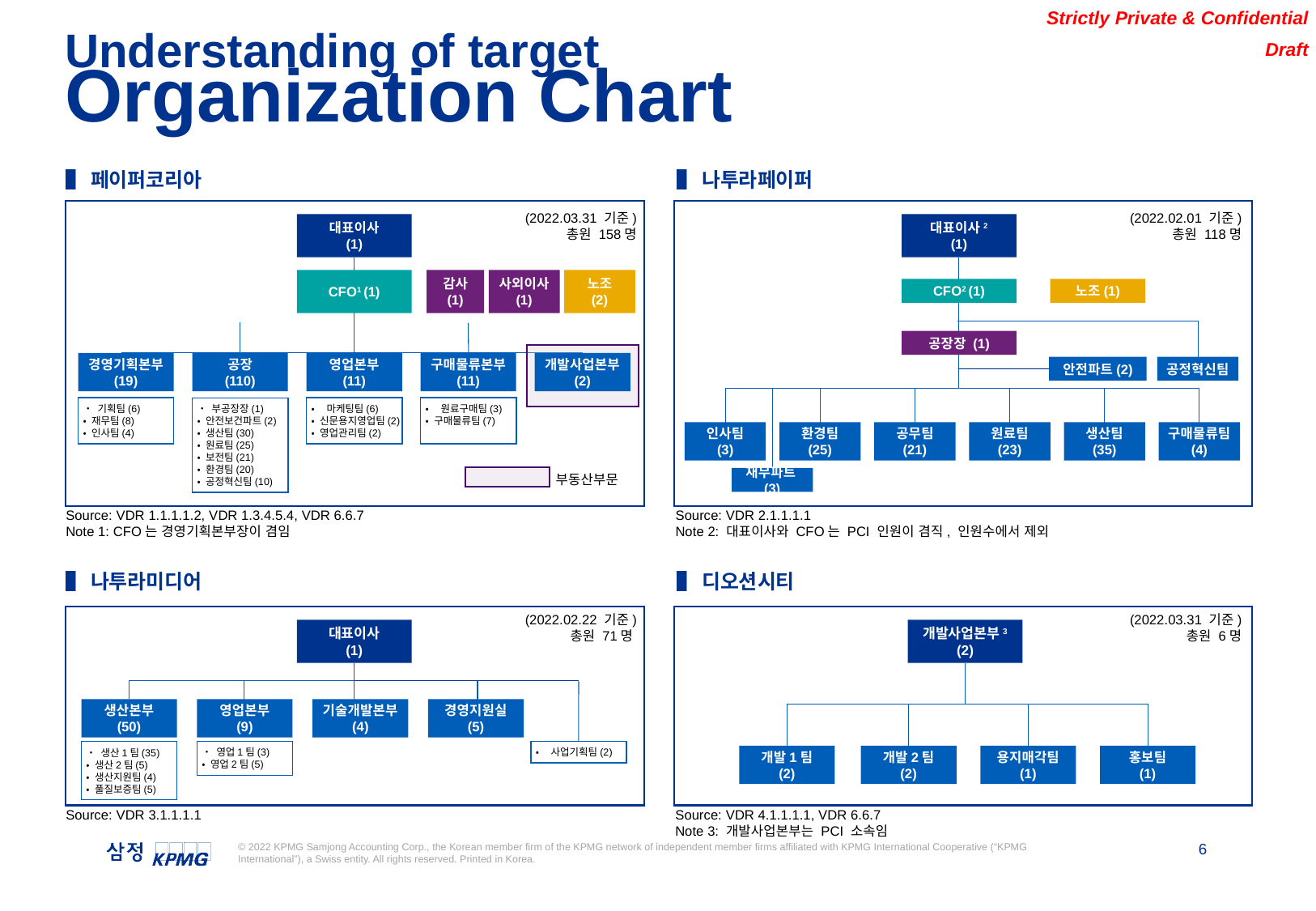

Understanding of target
Organization Chart
▌페이퍼코리아
▌나투라페이퍼

(2022.03.31 기준)
총원 158명
(2022.02.01 기준)
총원 118명
대표이사
(1)
대표이사2
(1)
CFO1 (1)
감사
(1)
사외이사
(1)
노조
(2)
CFO2 (1)
노조(1)
공장장 (1)

경영기획본부
(19)
공장
(110)
영업본부
(11)
구매물류본부
(11)
개발사업본부
(2)
안전파트(2)
공정혁신팀
• 기획팀(6)
• 재무팀(8)
• 인사팀(4)
• 부공장장(1)
• 안전보건파트(2)
• 생산팀(30)
• 원료팀(25)
• 보전팀(21)
• 환경팀(20)
• 공정혁신팀(10)
• 마케팅팀(6)
• 신문용지영업팀(2)
• 영업관리팀(2)
• 원료구매팀(3)
• 구매물류팀(7)

인사팀
(3)
환경팀
(25)
공무팀
(21)
원료팀
(23)
생산팀
(35)
구매물류팀
(4)
부동산부문

재무파트(3)
Source: VDR 1.1.1.1.2, VDR 1.3.4.5.4, VDR 6.6.7
Note 1: CFO는 경영기획본부장이 겸임
Source: VDR 2.1.1.1.1
Note 2: 대표이사와 CFO는 PCI 인원이 겸직, 인원수에서 제외
▌나투라미디어
▌디오션시티

(2022.02.22 기준)
총원 71명
(2022.03.31 기준)
총원 6명
대표이사
(1)
개발사업본부3
(2)
생산본부
(50)
영업본부
(9)
기술개발본부
(4)
경영지원실
(5)
• 생산1팀(35)
• 생산2팀(5)
• 생산지원팀(4)
• 풀질보증팀(5)
• 영업1팀(3)
• 영업2팀(5)
• 사업기획팀(2)
개발1팀
(2)
개발2팀
(2)
용지매각팀
(1)
홍보팀
(1)
Source: VDR 3.1.1.1.1
Source: VDR 4.1.1.1.1, VDR 6.6.7
Note 3: 개발사업본부는 PCI 소속임